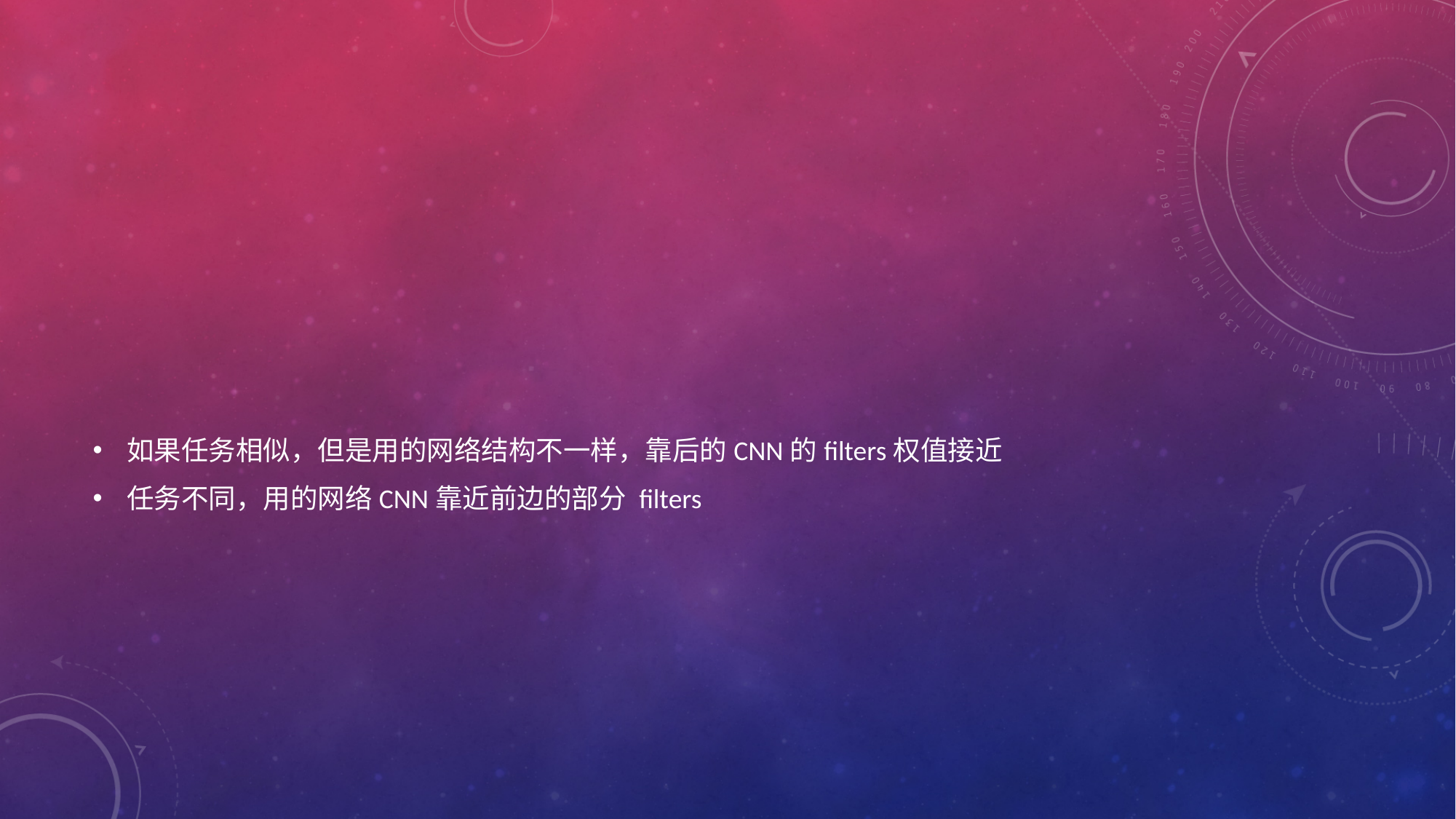

#
如果任务相似，但是用的网络结构不一样，靠后的CNN的filters权值接近
任务不同，用的网络CNN靠近前边的部分 filters